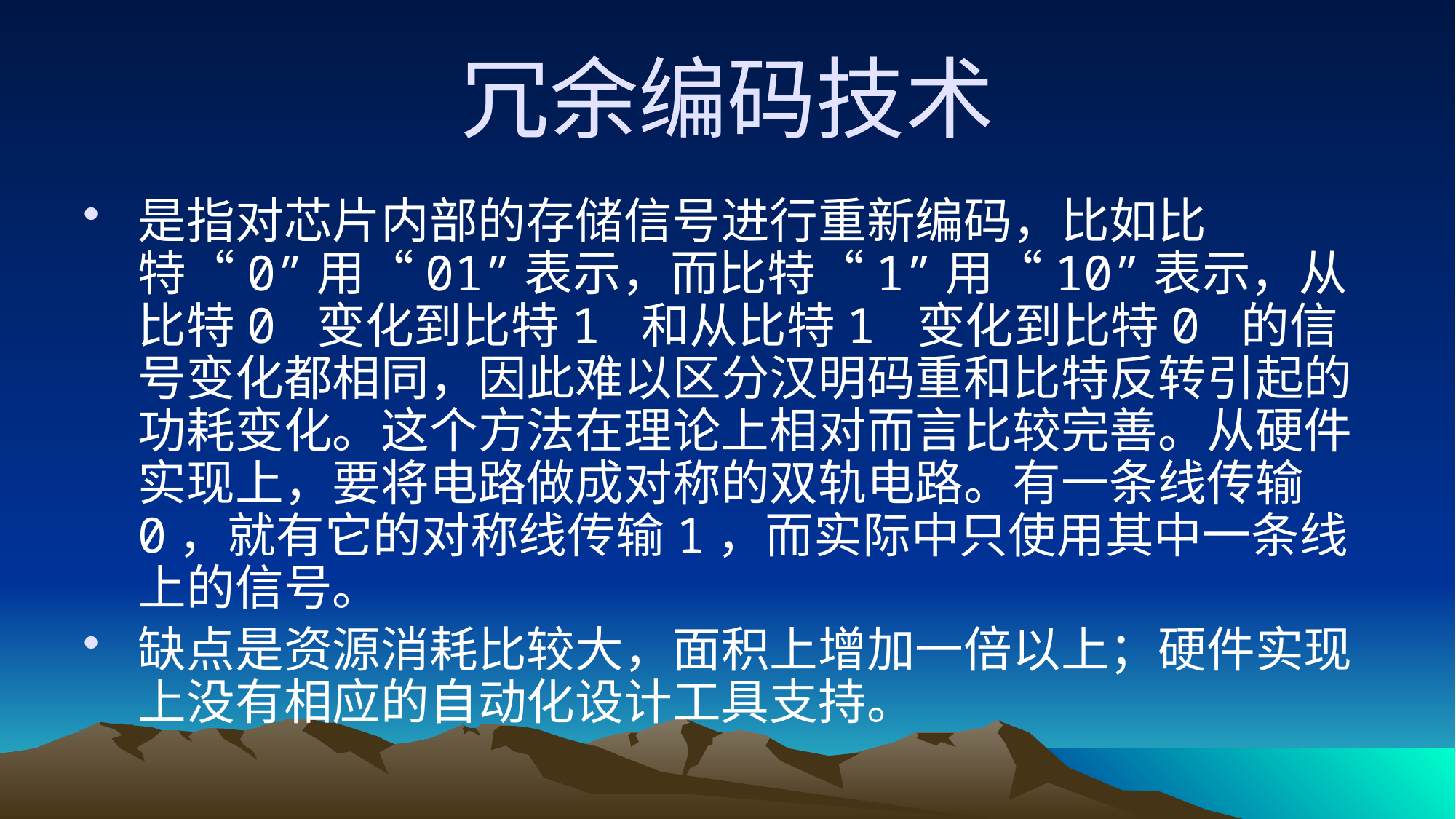

# 冗余编码技术
是指对芯片内部的存储信号进行重新编码，比如比特“0”用“01”表示，而比特“1”用“10”表示，从比特0 变化到比特1 和从比特1 变化到比特0 的信号变化都相同，因此难以区分汉明码重和比特反转引起的功耗变化。这个方法在理论上相对而言比较完善。从硬件实现上，要将电路做成对称的双轨电路。有一条线传输0，就有它的对称线传输1，而实际中只使用其中一条线上的信号。
缺点是资源消耗比较大，面积上增加一倍以上；硬件实现上没有相应的自动化设计工具支持。